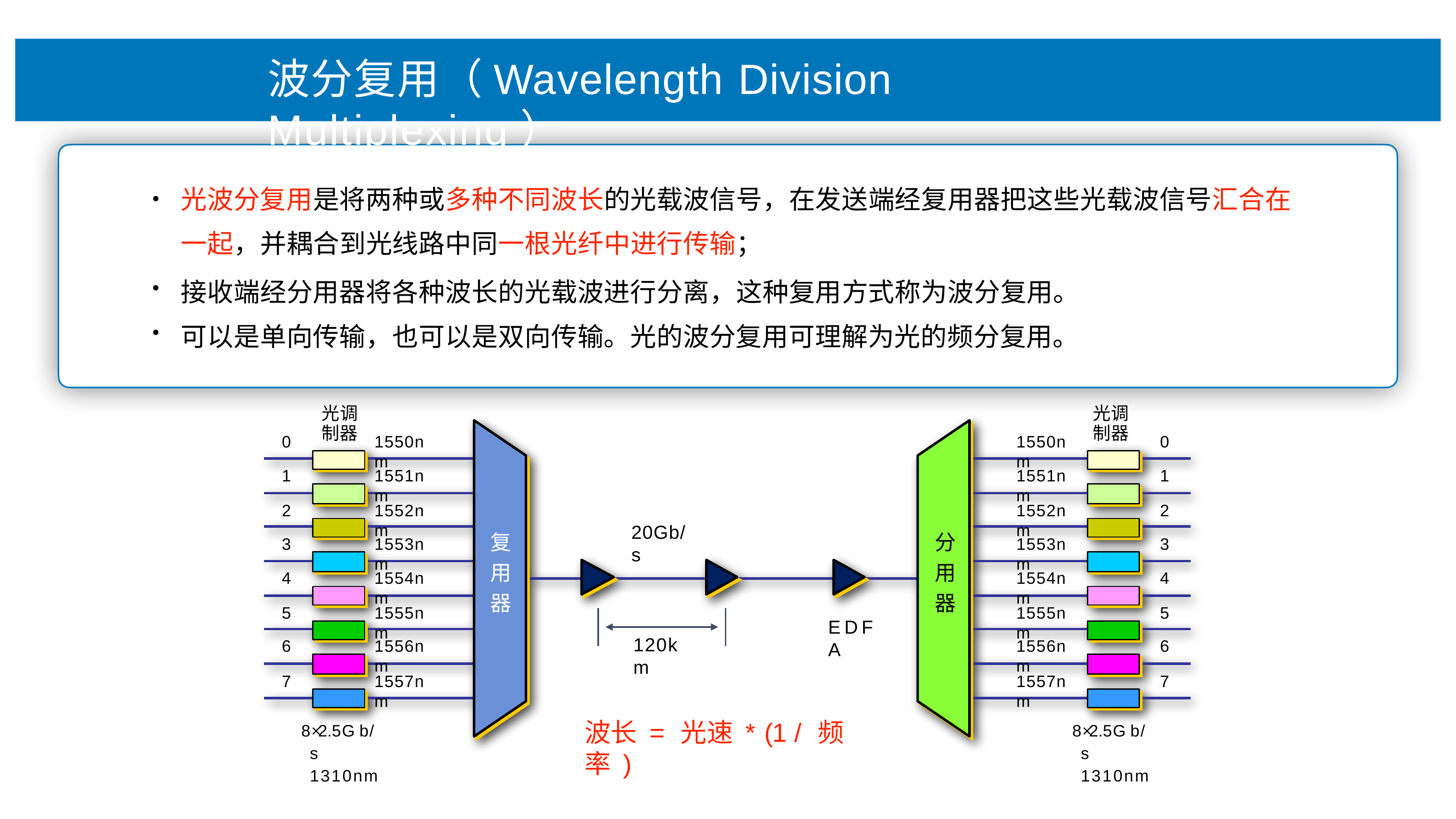

# 波分复⽤（Wavelength Division Multiplexing）

光波分复⽤是将两种或多种不同波⻓的光载波信号，在发送端经复⽤器把这些光载波信号汇合在
⼀起，并耦合到光线路中同⼀根光纤中进⾏传输；
接收端经分⽤器将各种波⻓的光载波进⾏分离，这种复⽤⽅式称为波分复⽤。 可以是单向传输，也可以是双向传输。光的波分复⽤可理解为光的频分复⽤。
•
•
•
光调 制器
光调 制器

0
1550nm
1550nm
0

1
1551nm
1551nm
1

2
1552nm
1552nm
2

20Gb/s

复
⽤
分
⽤

3
1553nm
1553nm
3

4
1554nm
1554nm
4

器
器

5
1555nm
1555nm
5

EDFA

120km
6
1556nm
1556nm
6

7
1557nm
1557nm
7

波⻓ = 光速 * (1 / 频率 )
8×2.5Gb/s  1310nm
8×2.5Gb/s  1310nm